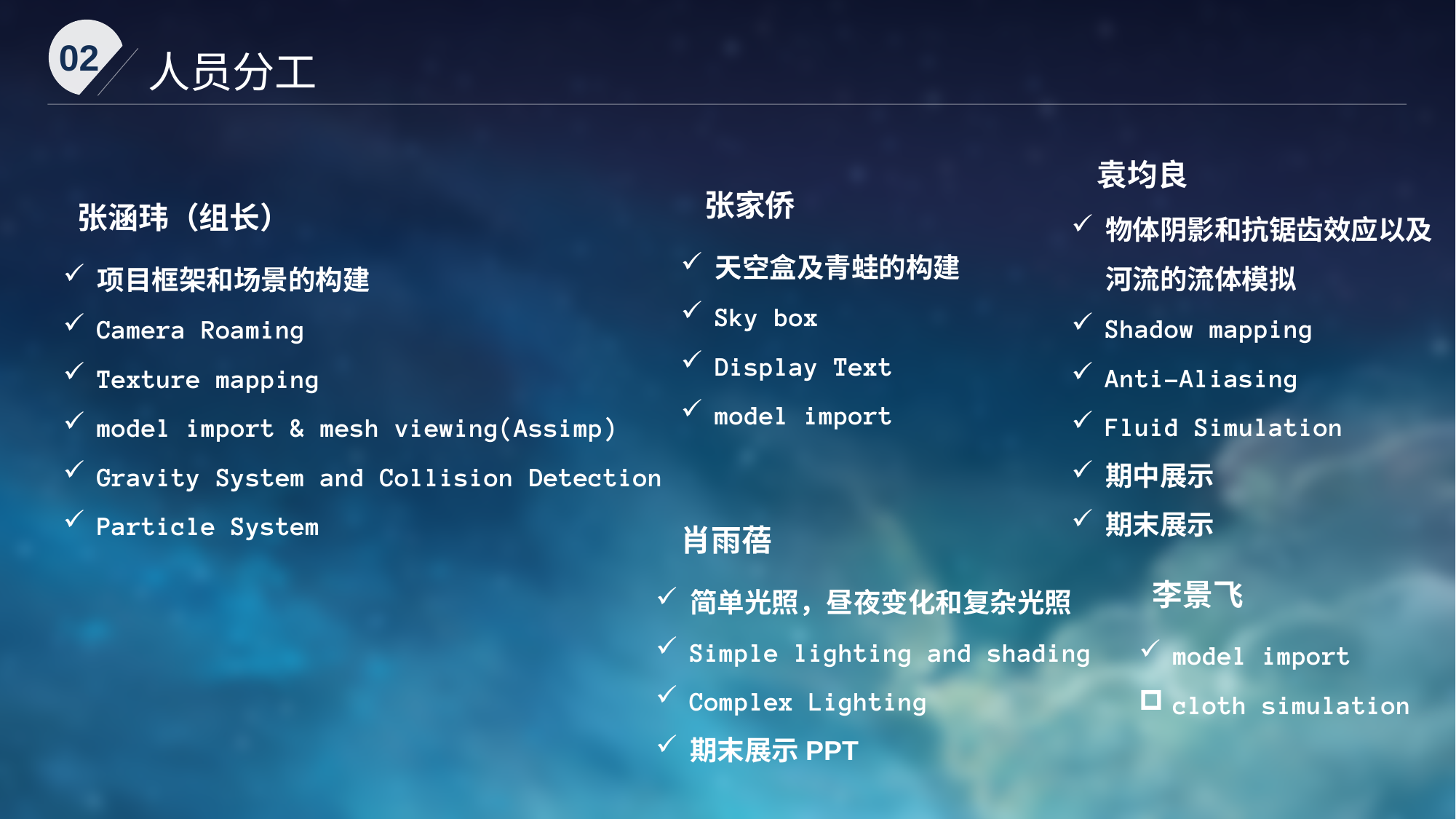

02
人员分工
袁均良
张家侨
物体阴影和抗锯齿效应以及河流的流体模拟
Shadow mapping
Anti-Aliasing
Fluid Simulation
期中展示
期末展示

张涵玮（组长）
天空盒及青蛙的构建
Sky box
Display Text
model import
项目框架和场景的构建
Camera Roaming
Texture mapping
model import & mesh viewing(Assimp)
Gravity System and Collision Detection
Particle System
肖雨蓓
简单光照，昼夜变化和复杂光照
Simple lighting and shading
Complex Lighting
期末展示PPT
李景飞
model import
cloth simulation